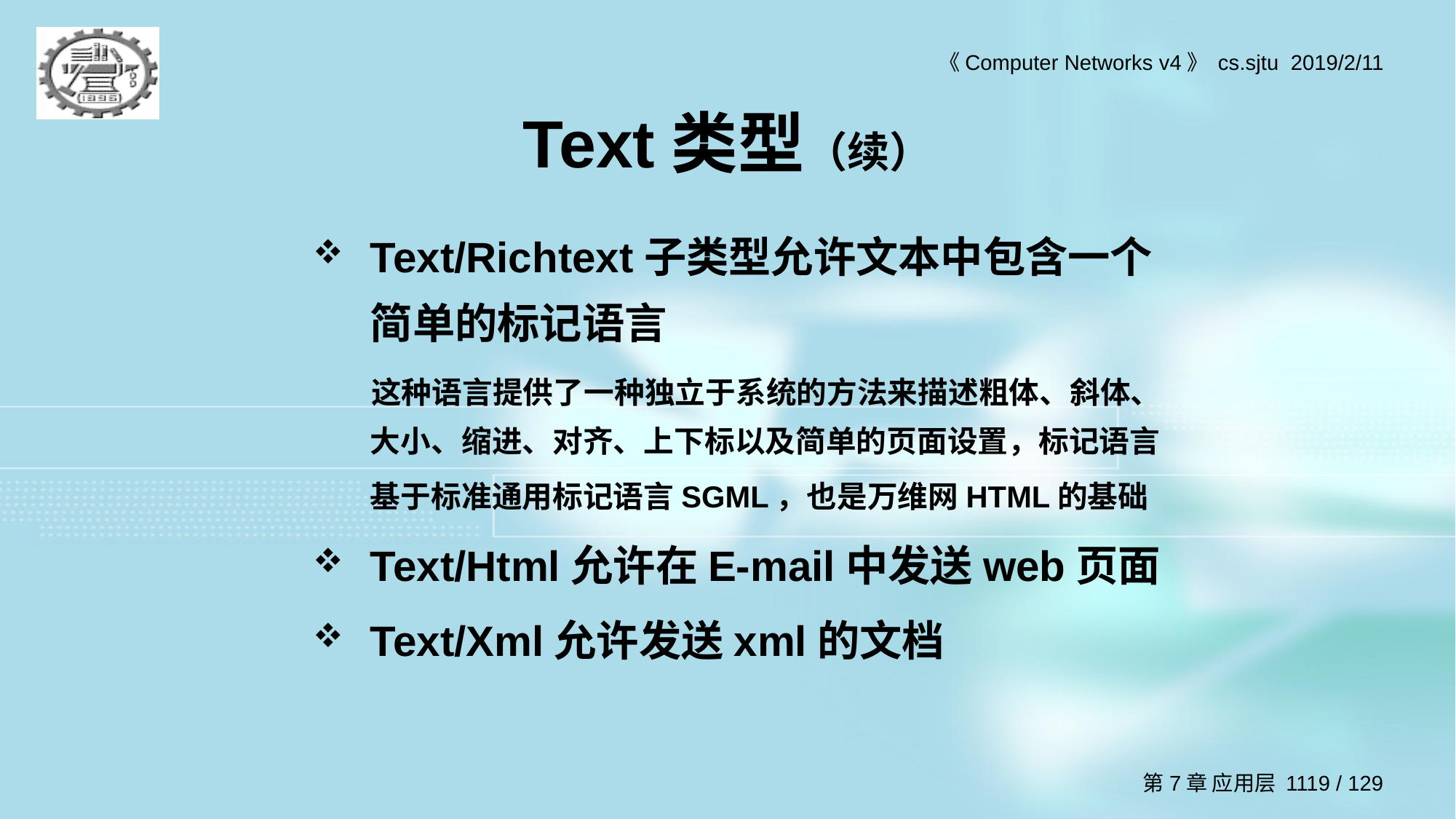

# Text类型（续）
Text/Richtext子类型允许文本中包含一个简单的标记语言
      这种语言提供了一种独立于系统的方法来描述粗体、斜体、大小、缩进、对齐、上下标以及简单的页面设置，标记语言基于标准通用标记语言SGML，也是万维网HTML的基础
Text/Html允许在E-mail中发送web页面
Text/Xml允许发送xml的文档